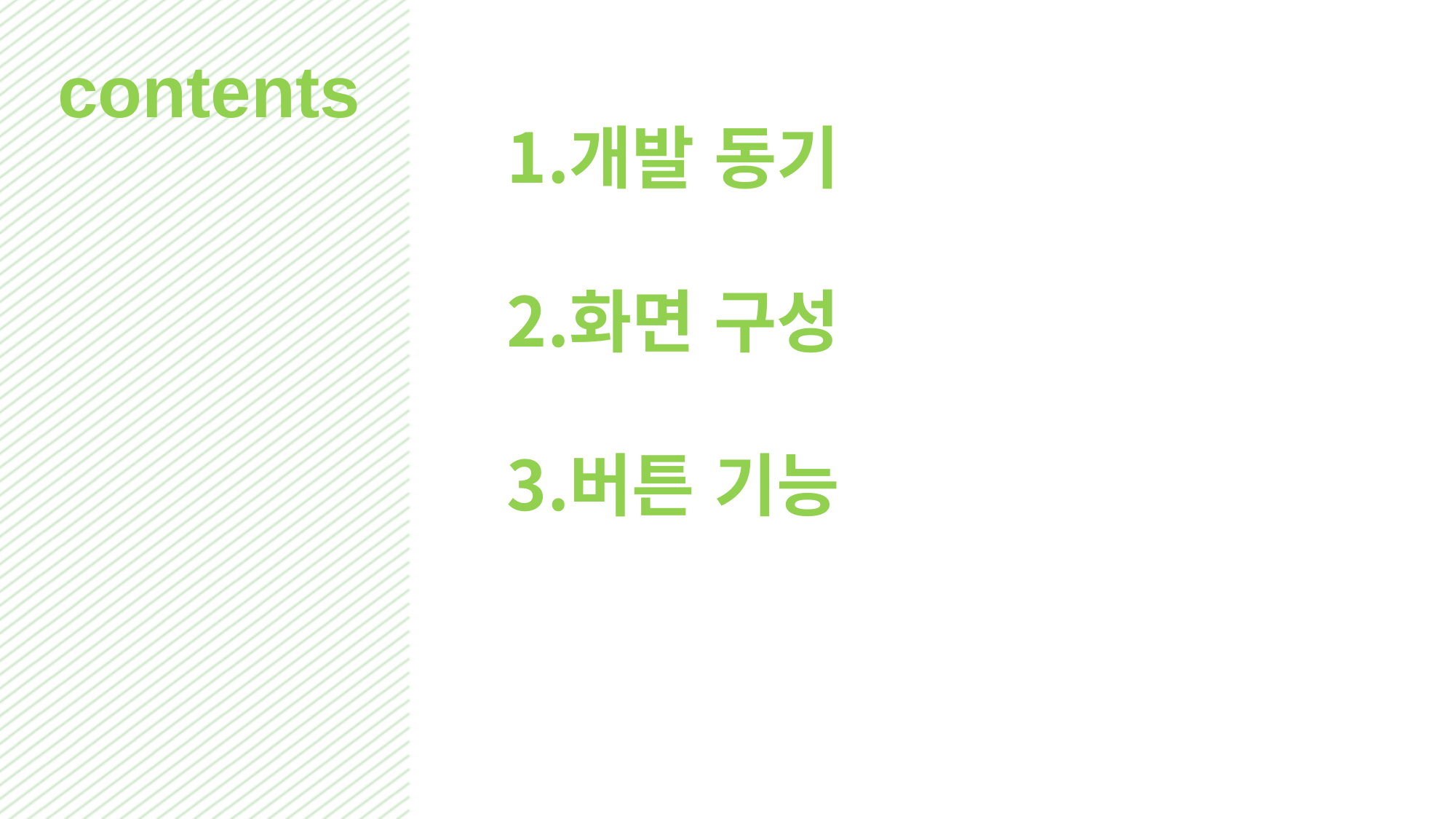

개발 동기
화면 구성
버튼 기능

# contents